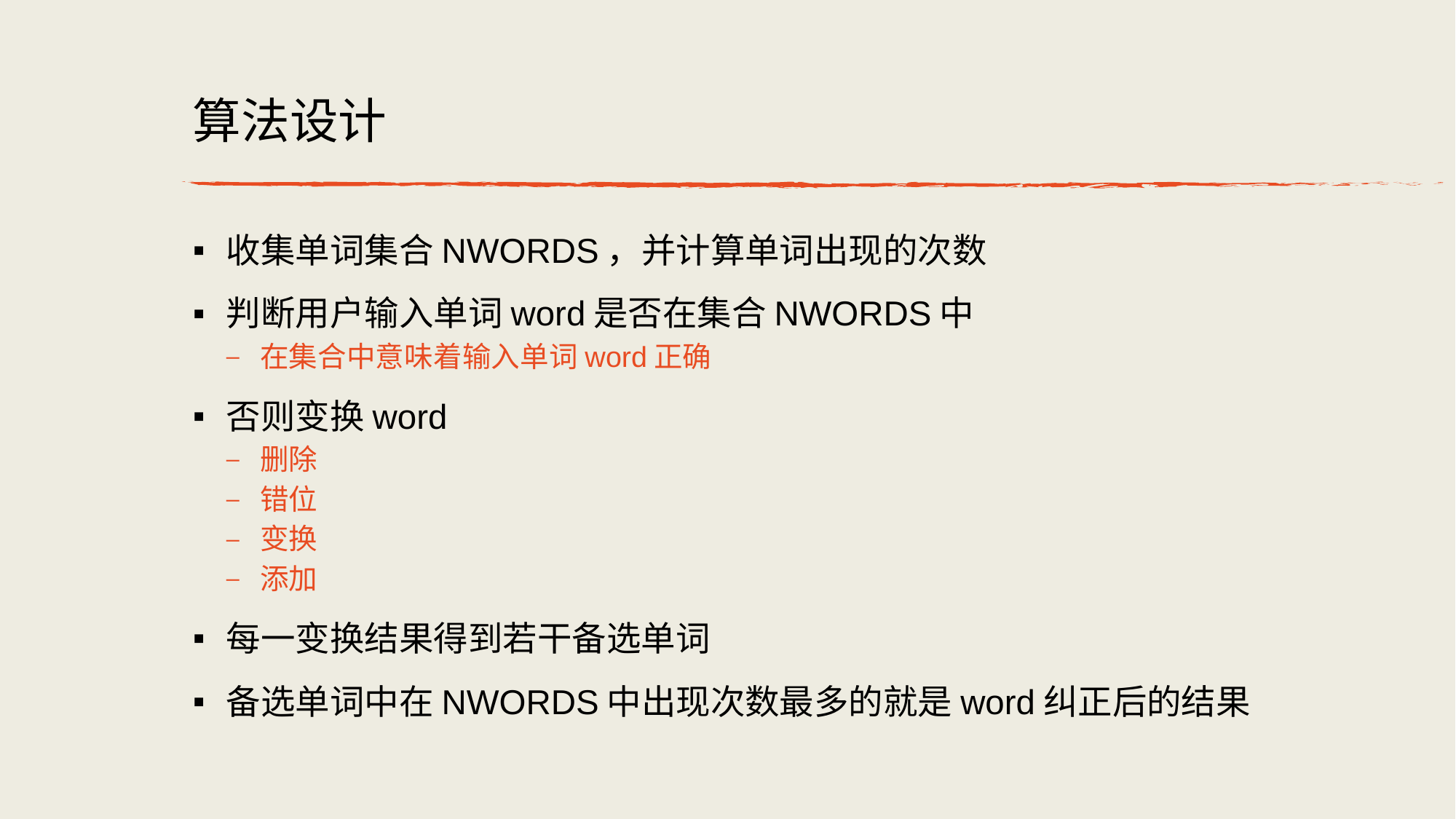

# 算法设计
收集单词集合NWORDS，并计算单词出现的次数
判断用户输入单词word是否在集合NWORDS中
在集合中意味着输入单词word正确
否则变换word
删除
错位
变换
添加
每一变换结果得到若干备选单词
备选单词中在NWORDS中出现次数最多的就是word纠正后的结果